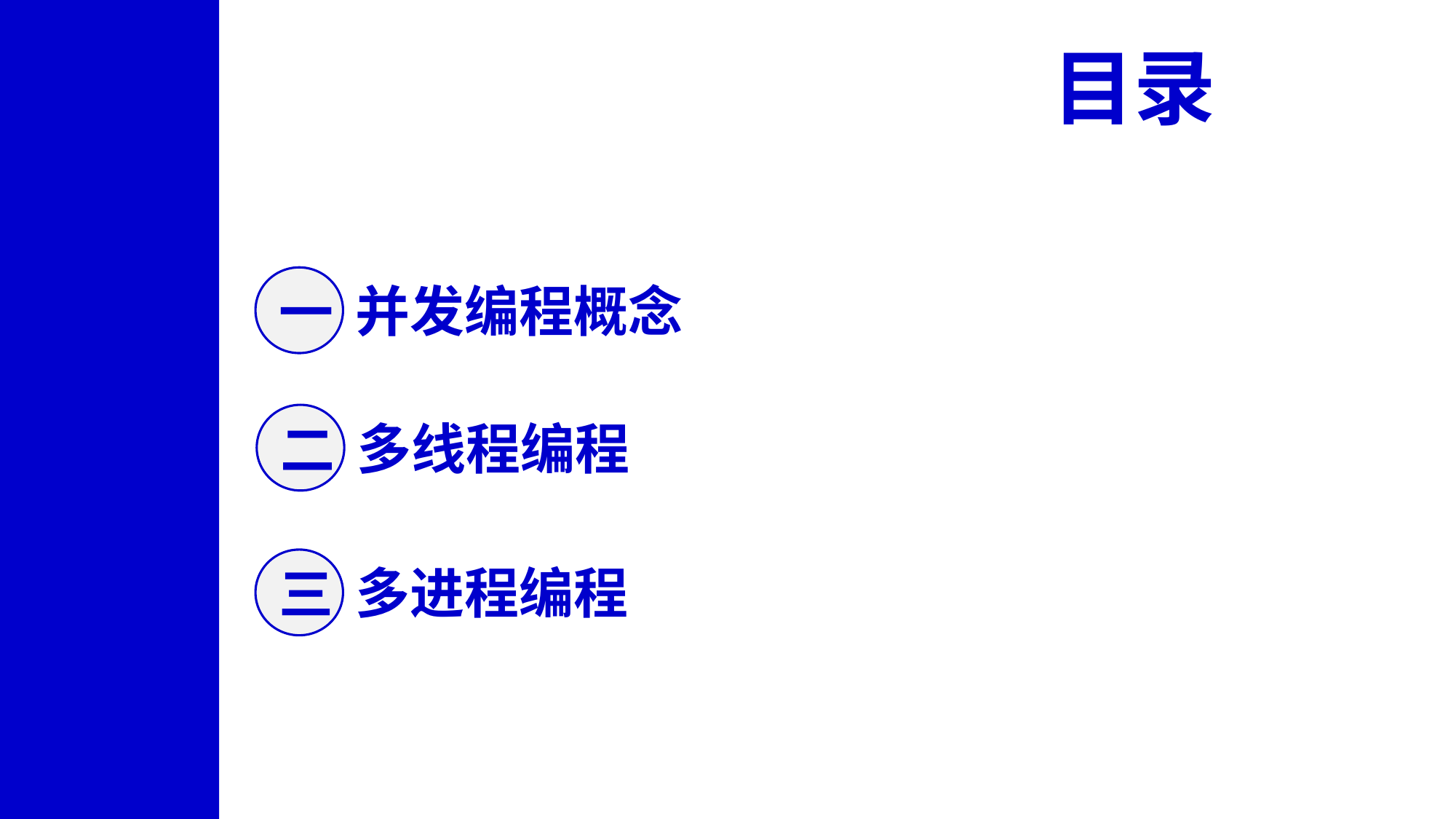

目录
一
并发编程概念
二
多线程编程
三
多进程编程